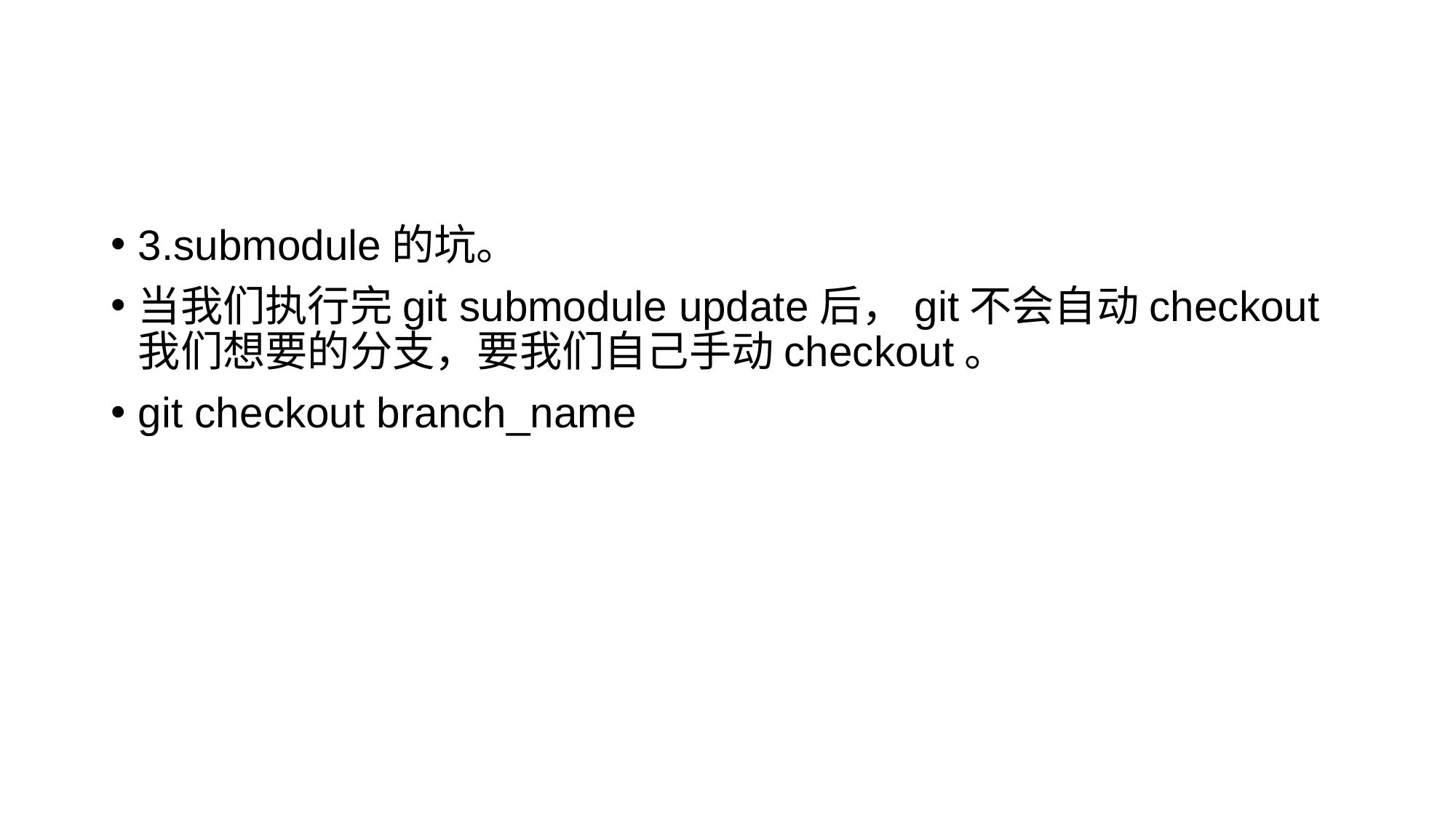

3.submodule的坑。
当我们执行完git submodule update后，git不会自动checkout我们想要的分支，要我们自己手动checkout。
git checkout branch_name